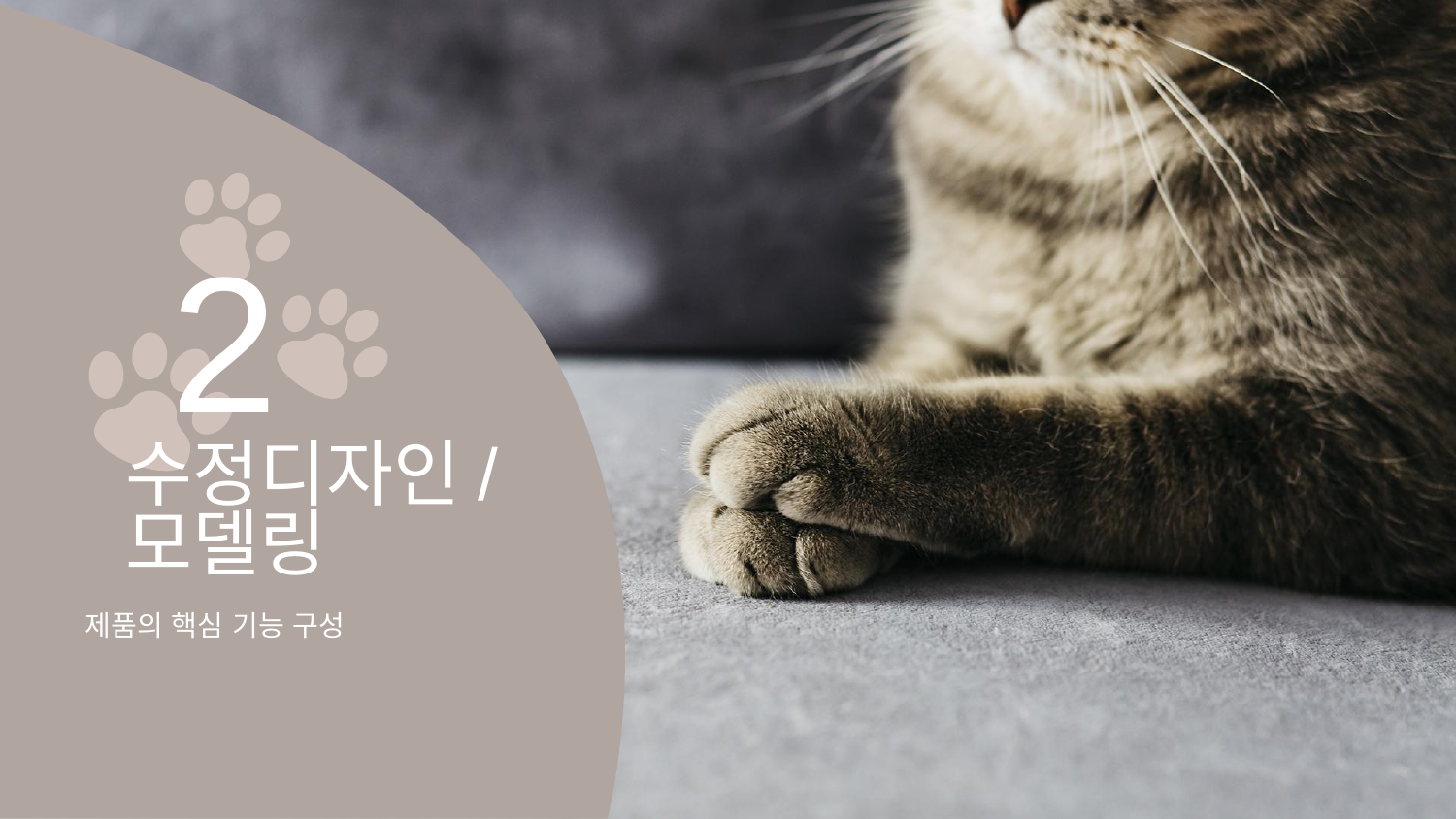

2
# 수정디자인/ 모델링
제품의 핵심 기능 구성